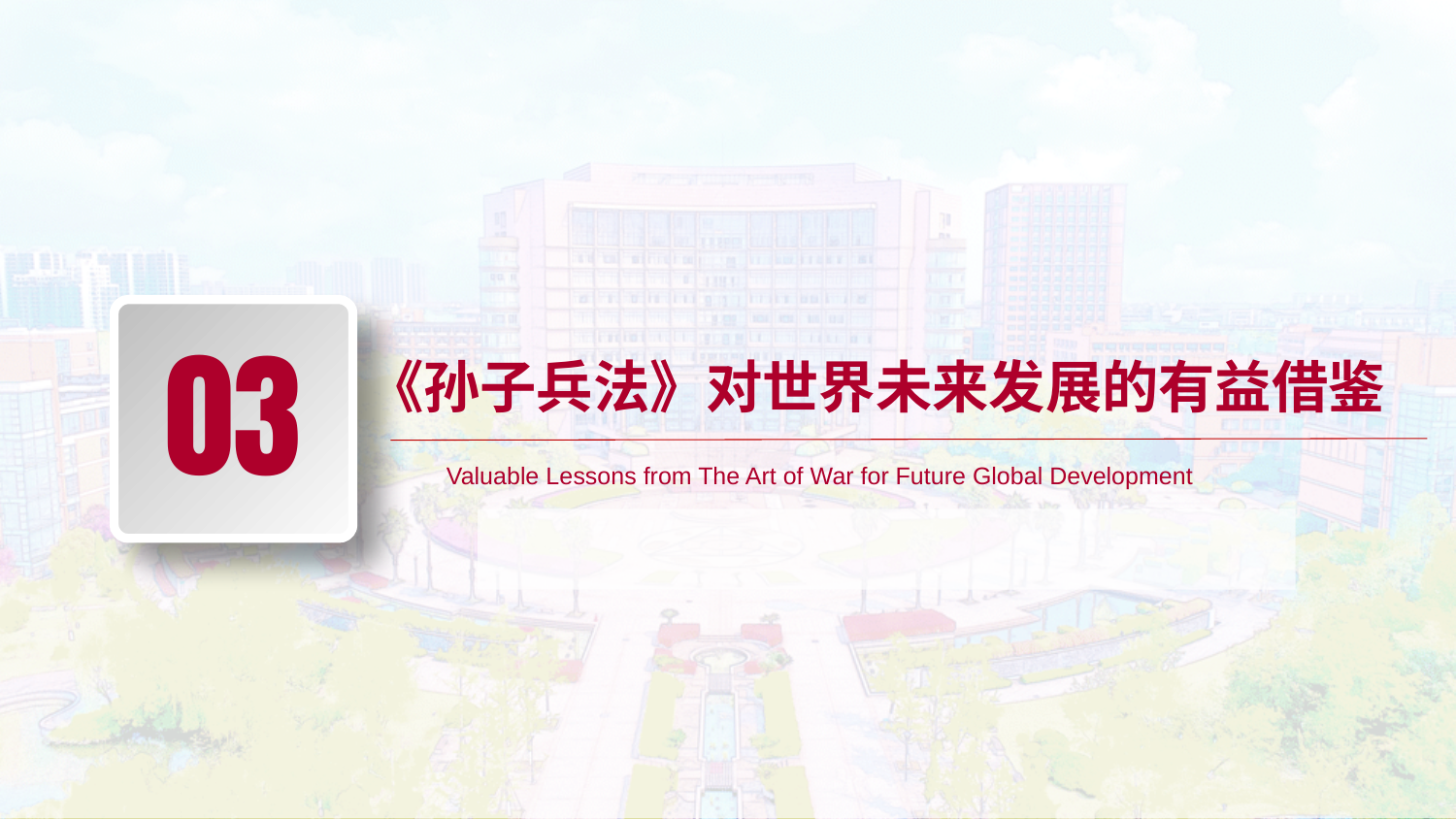

03
《孙子兵法》对世界未来发展的有益借鉴
Valuable Lessons from The Art of War for Future Global Development